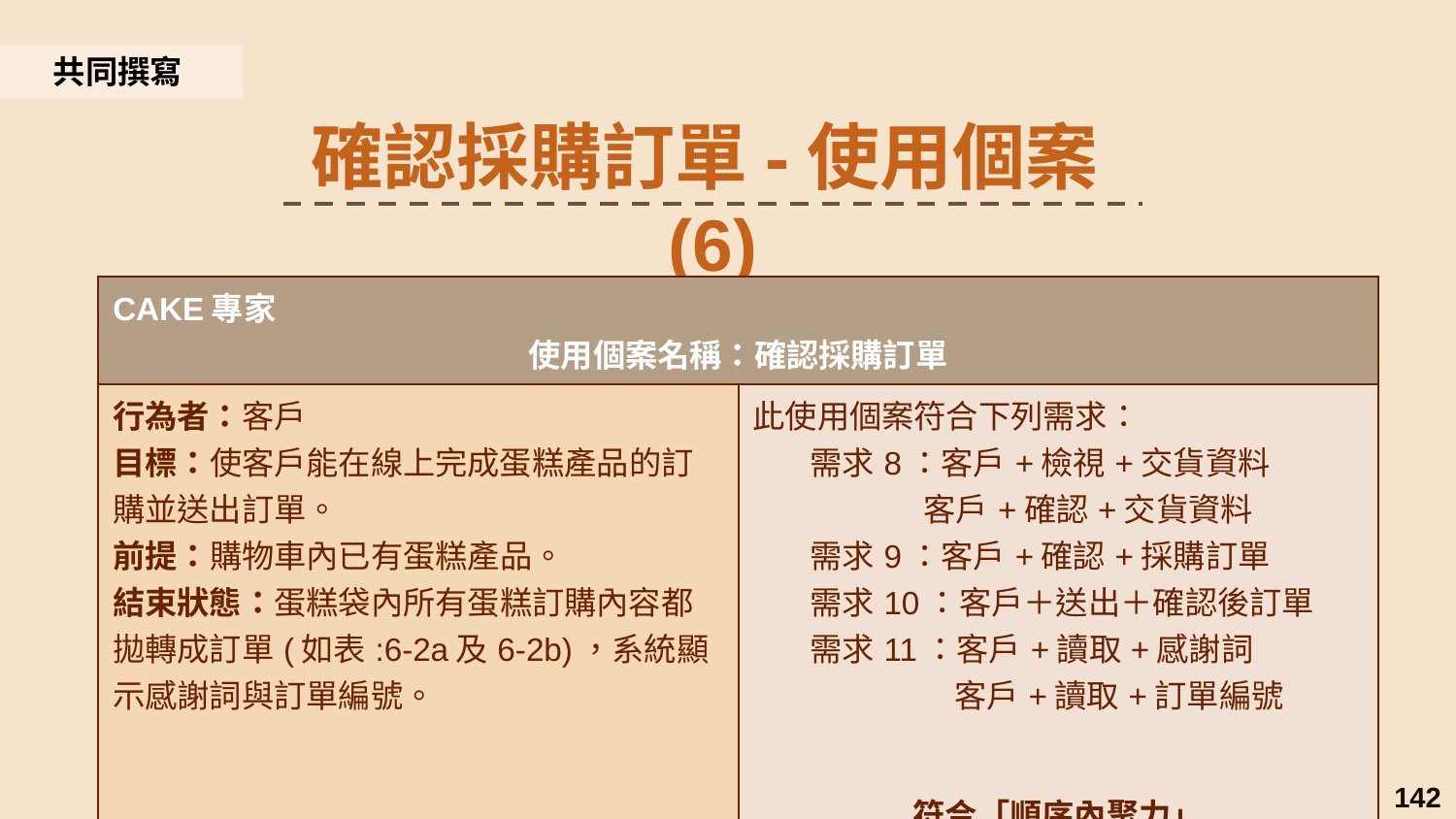

共同撰寫
確認採購訂單-使用個案(6)
| CAKE專家 使用個案名稱：確認採購訂單 |  |
| --- | --- |
| 行為者：客戶 目標：使客戶能在線上完成蛋糕產品的訂購並送出訂單。 前提：購物車內已有蛋糕產品。 結束狀態：蛋糕袋內所有蛋糕訂購內容都拋轉成訂單(如表:6-2a及6-2b)，系統顯示感謝詞與訂單編號。 | 此使用個案符合下列需求： 需求8：客戶+檢視+交貨資料 客戶+確認+交貨資料 需求9：客戶+確認+採購訂單 需求10：客戶＋送出＋確認後訂單 需求11：客戶+讀取+感謝詞 客戶+讀取+訂單編號 符合「順序內聚力」 |
142